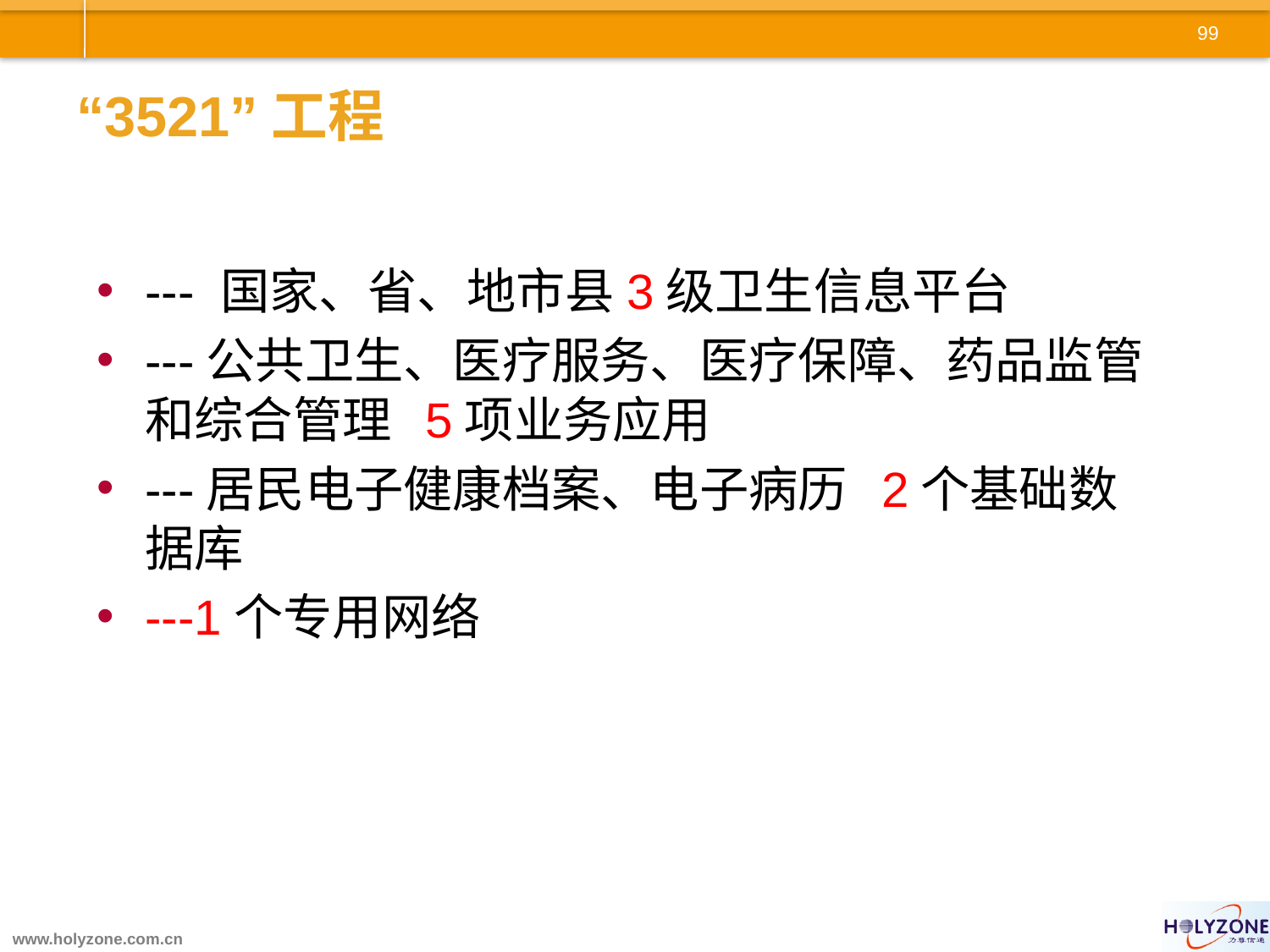

# “3521”工程
--- 国家、省、地市县3级卫生信息平台
---公共卫生、医疗服务、医疗保障、药品监管和综合管理  5项业务应用
---居民电子健康档案、电子病历  2个基础数据库
---1个专用网络